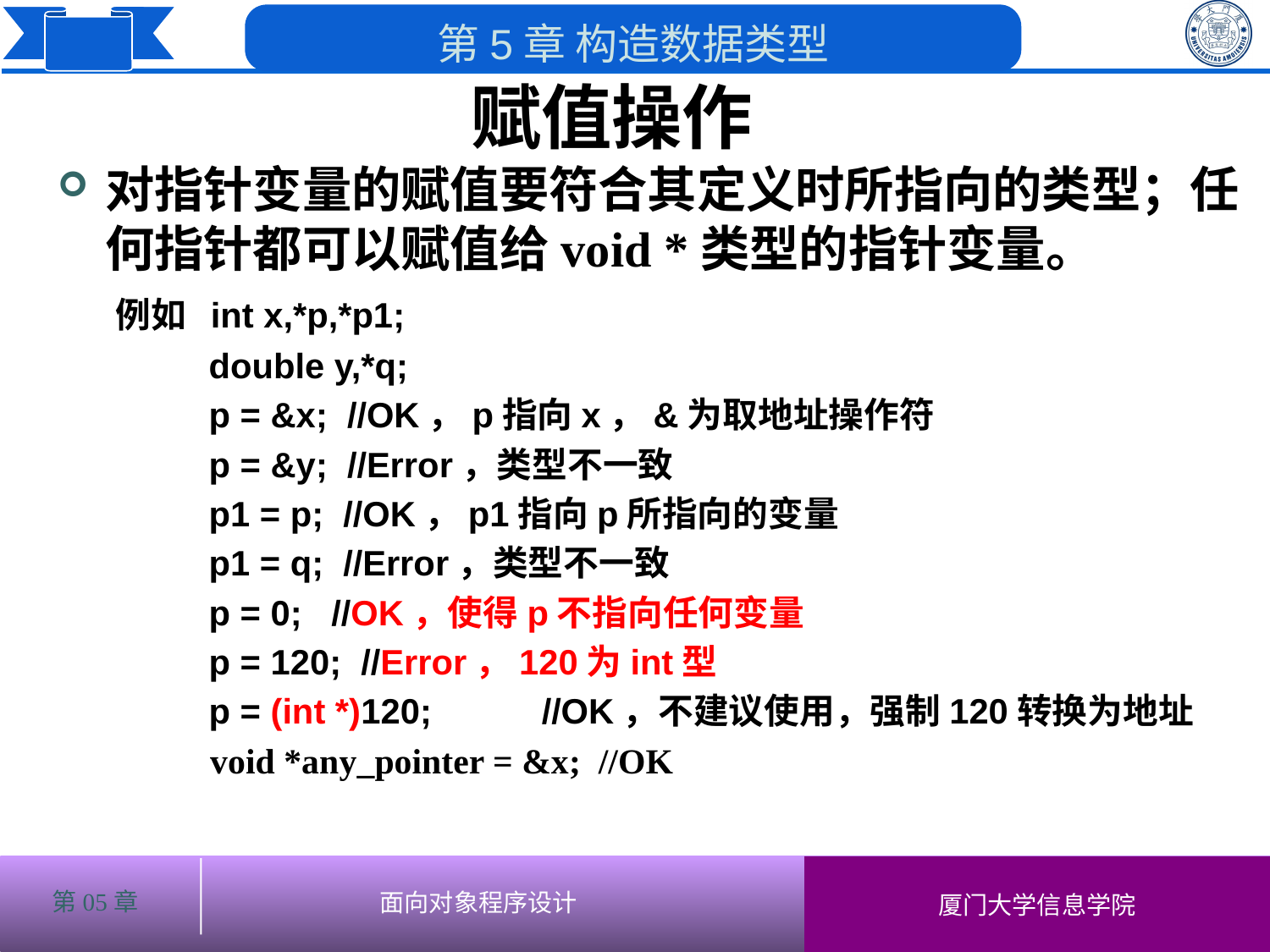

赋值操作
对指针变量的赋值要符合其定义时所指向的类型；任何指针都可以赋值给void *类型的指针变量。
     例如  int x,*p,*p1;
         double y,*q;
         p = &x;  //OK，p指向x，&为取地址操作符
         p = &y;  //Error，类型不一致
         p1 = p;  //OK，p1指向p所指向的变量
         p1 = q;  //Error，类型不一致
         p = 0;   //OK，使得p不指向任何变量
         p = 120;  //Error，120为int型
         p = (int *)120; 	//OK，不建议使用，强制120转换为地址
          void *any_pointer = &x;  //OK
50